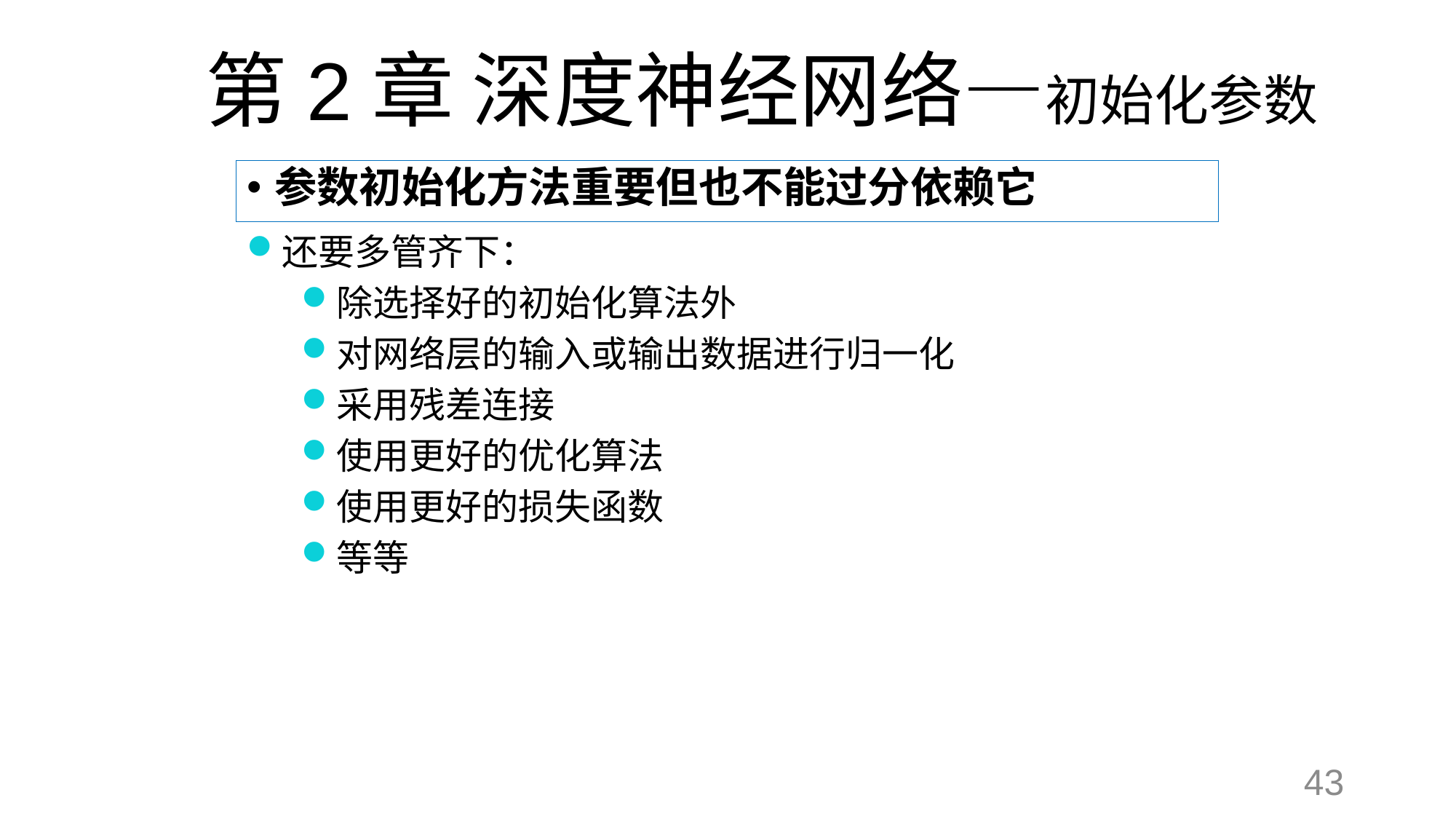

# 第2章 深度神经网络—初始化参数
参数初始化方法重要但也不能过分依赖它
还要多管齐下：
除选择好的初始化算法外
对网络层的输入或输出数据进行归一化
采用残差连接
使用更好的优化算法
使用更好的损失函数
等等

43